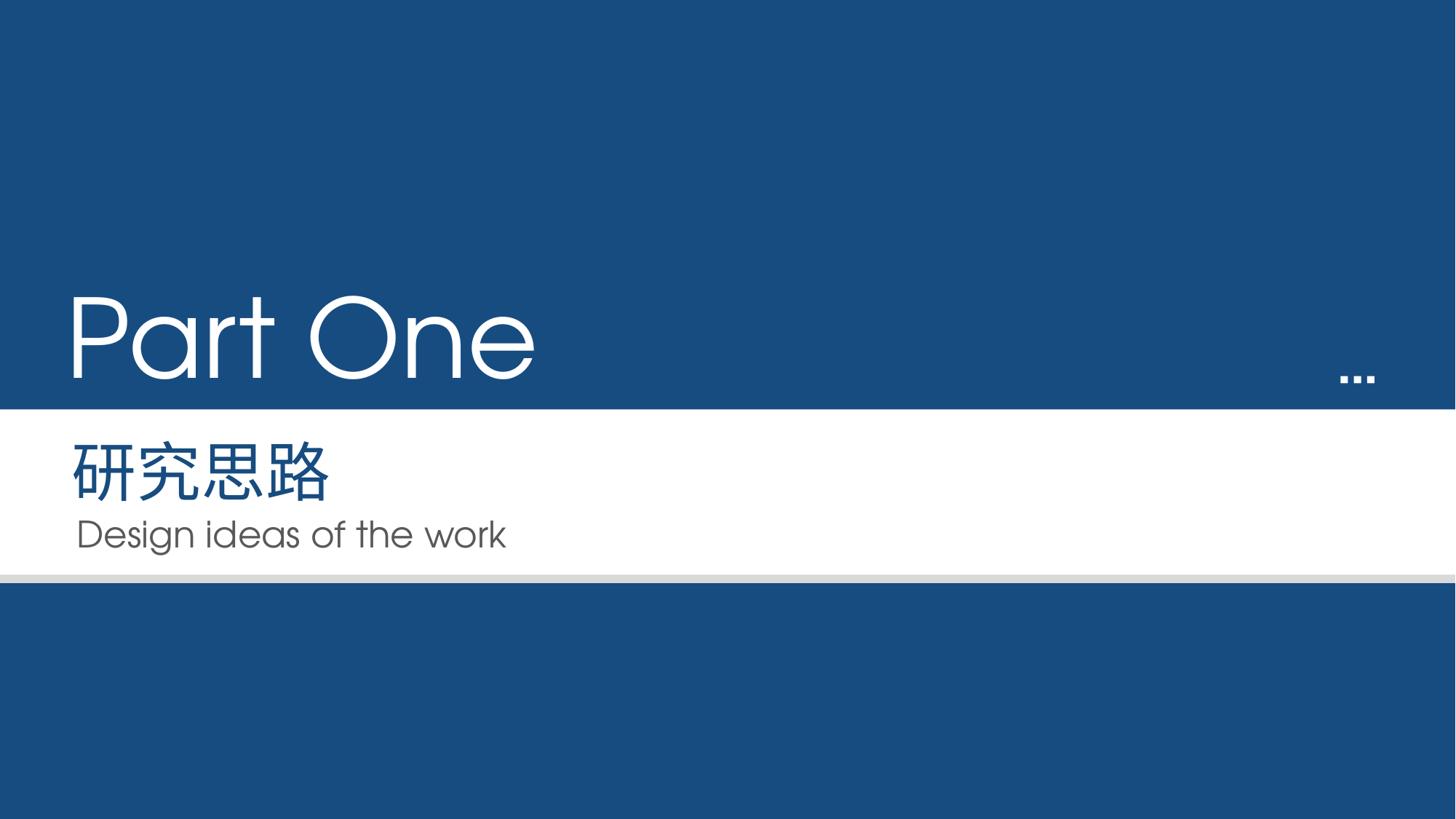

Part One

研究思路
Design ideas of the work